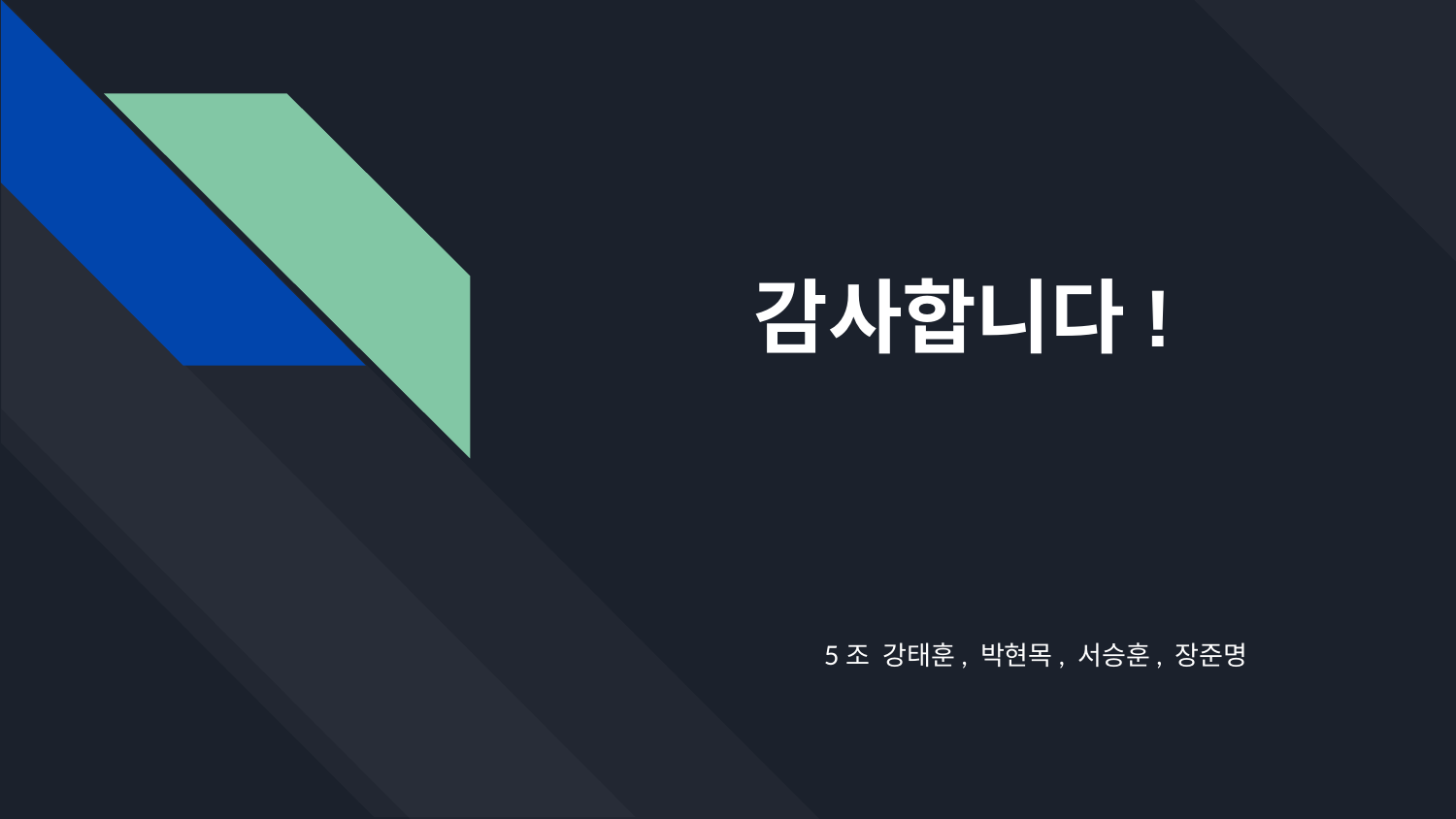

# 감사합니다!
5조  강태훈, 박현목, 서승훈, 장준명